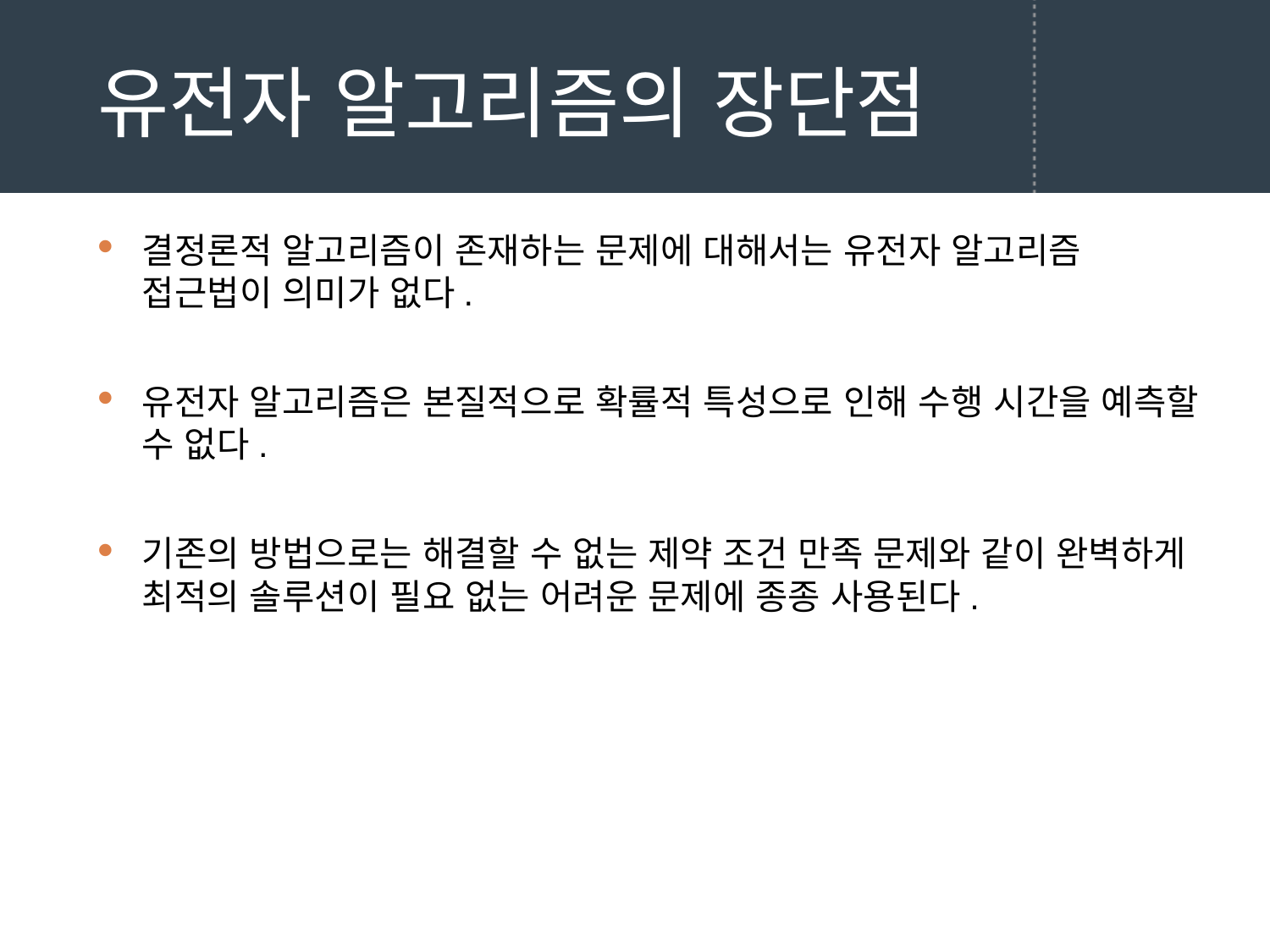

# 유전자 알고리즘의 장단점
결정론적 알고리즘이 존재하는 문제에 대해서는 유전자 알고리즘 접근법이 의미가 없다.

유전자 알고리즘은 본질적으로 확률적 특성으로 인해 수행 시간을 예측할 수 없다.

기존의 방법으로는 해결할 수 없는 제약 조건 만족 문제와 같이 완벽하게 최적의 솔루션이 필요 없는 어려운 문제에 종종 사용된다.